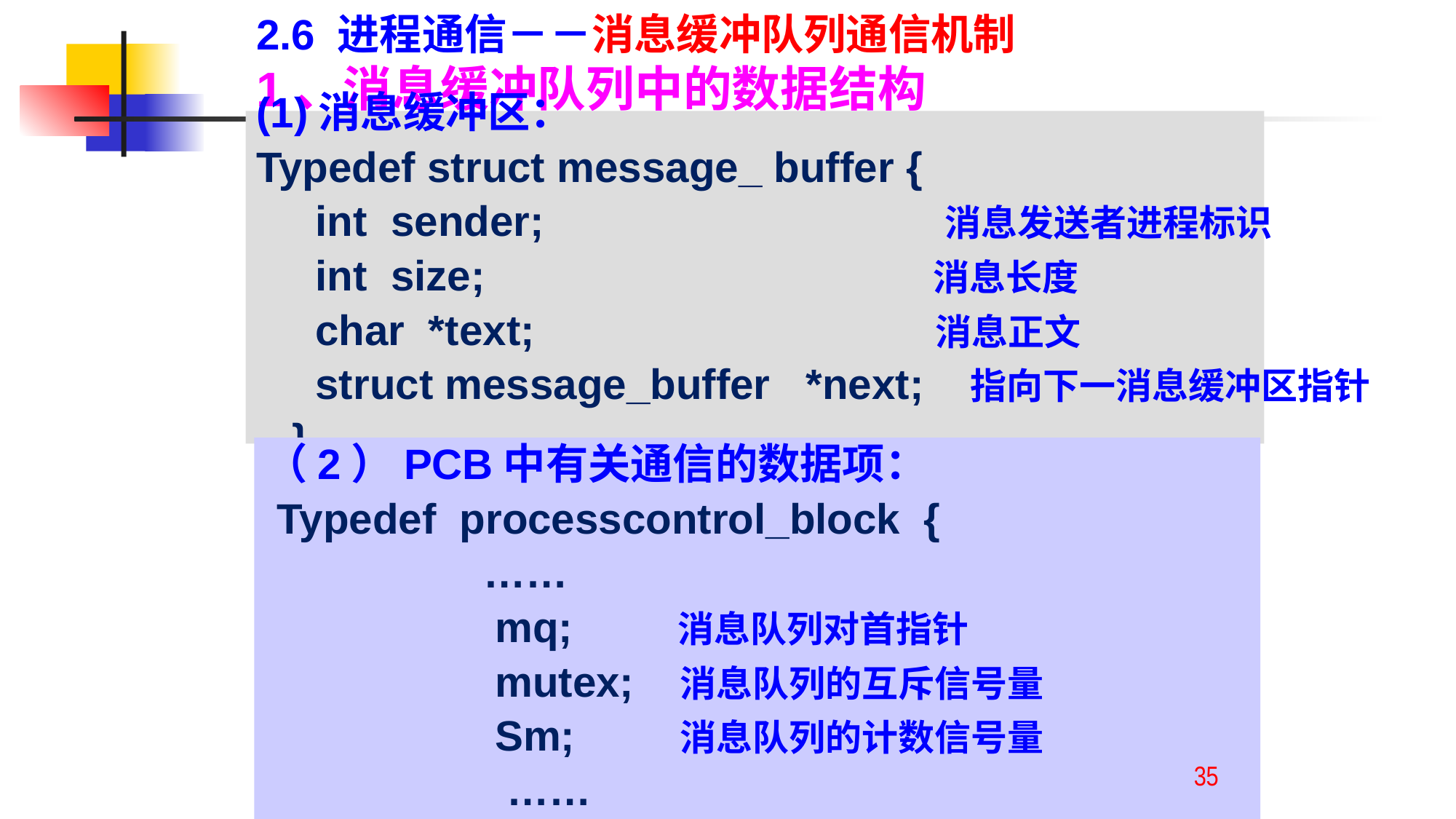

2.6 进程通信－－消息缓冲队列通信机制
1、消息缓冲队列中的数据结构
(1)消息缓冲区：
Typedef struct message_ buffer {
     int  sender;                                 消息发送者进程标识
     int  size;                                     消息长度
     char  *text;                                 消息正文
     struct message_buffer   *next;   指向下一消息缓冲区指针
   }
（2）PCB中有关通信的数据项：
 Typedef  processcontrol_block  {
……
 mq;        消息队列对首指针
 mutex;   消息队列的互斥信号量
 Sm;        消息队列的计数信号量
  ……
}
35